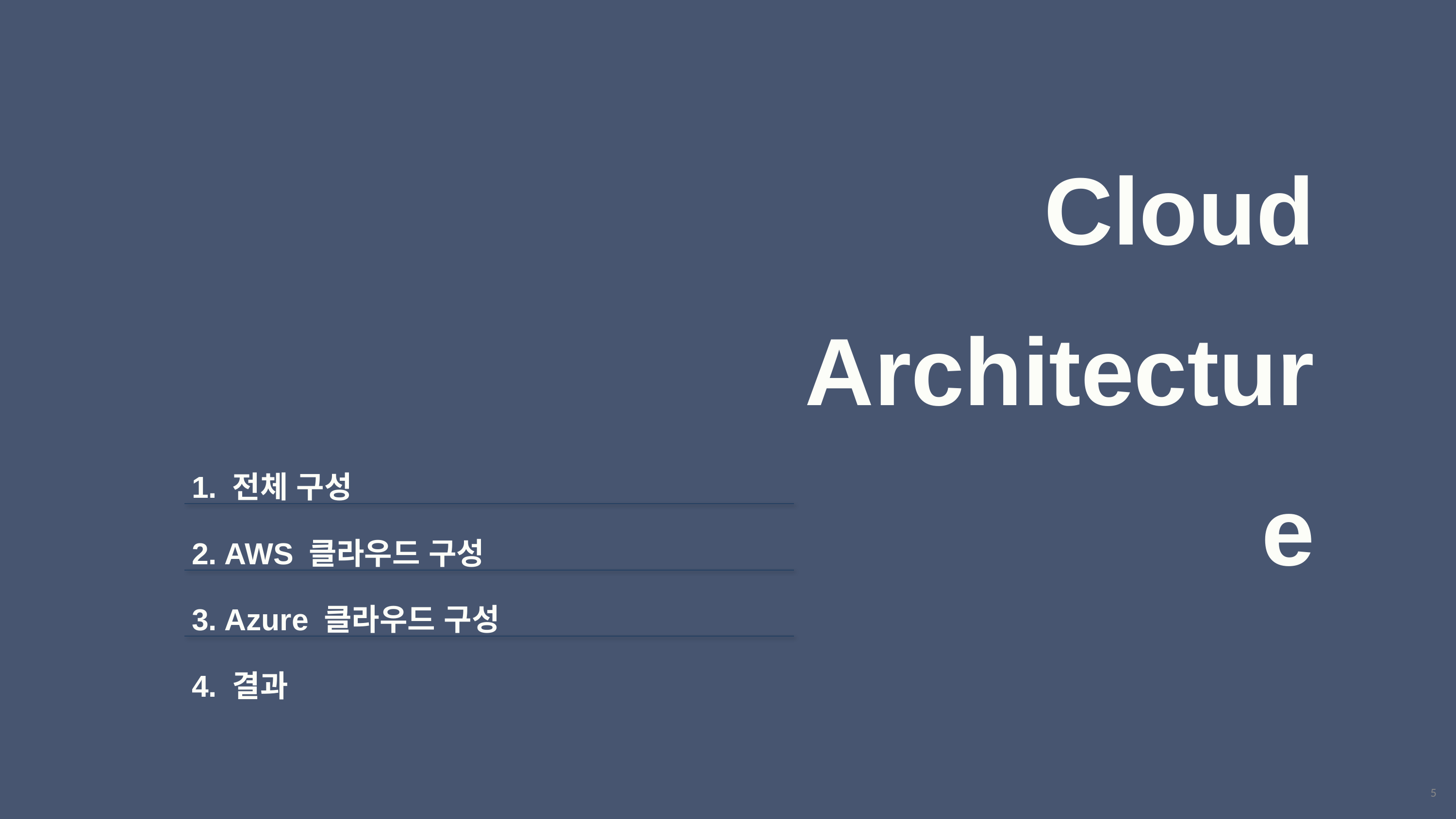

Cloud Architecture
| 1. 전체 구성 |
| --- |
| 2. AWS 클라우드 구성 |
| 3. Azure 클라우드 구성 |
| 4. 결과 |
5